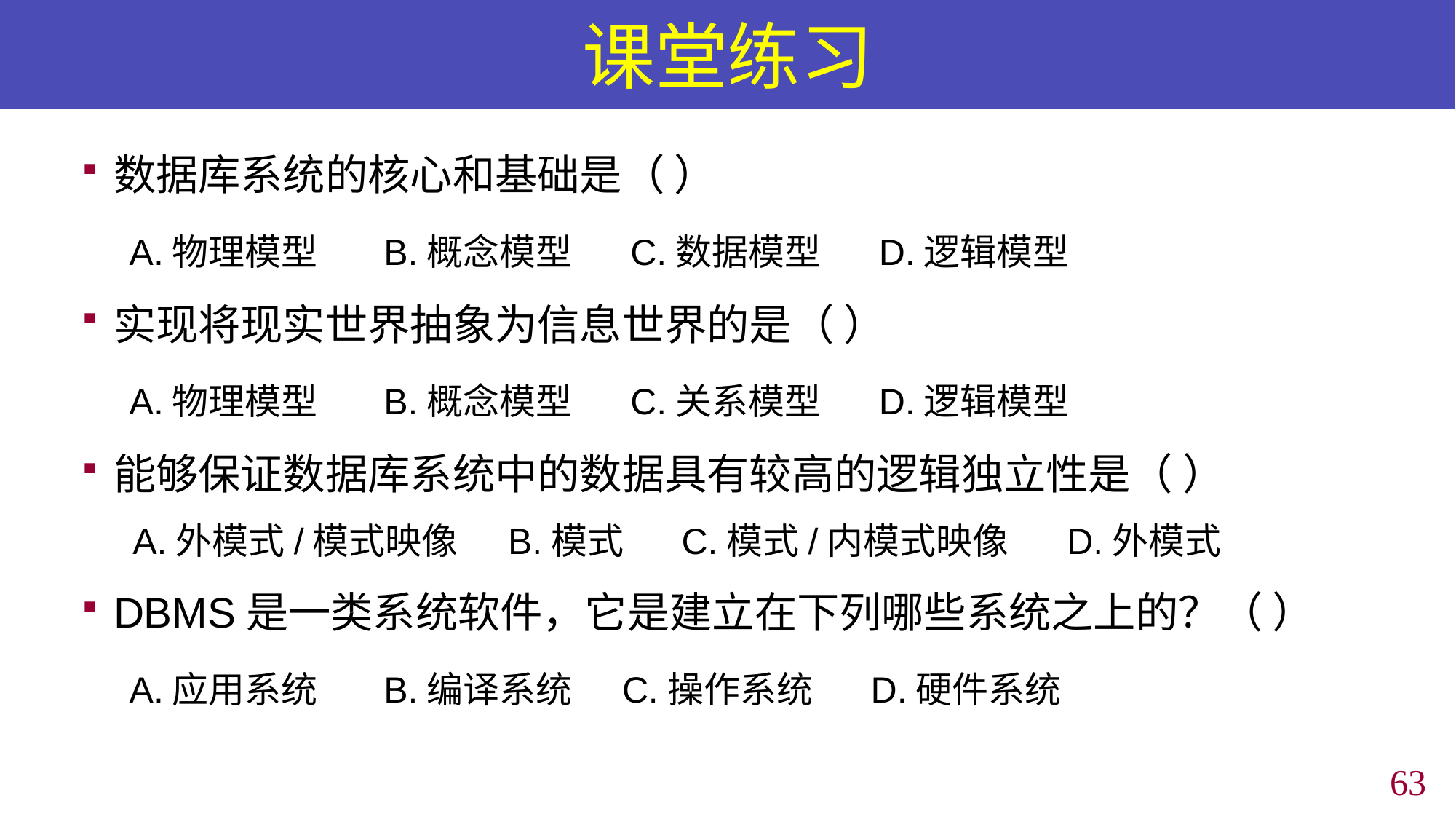

# 课堂练习
数据库系统的核心和基础是（ ）
    A.物理模型       B.概念模型      C.数据模型      D.逻辑模型
实现将现实世界抽象为信息世界的是（ ）
    A.物理模型       B.概念模型      C.关系模型      D.逻辑模型
能够保证数据库系统中的数据具有较高的逻辑独立性是（ ）
     A.外模式/模式映像     B.模式      C.模式/内模式映像      D.外模式
DBMS是一类系统软件，它是建立在下列哪些系统之上的？（ ）
    A.应用系统       B.编译系统     C.操作系统      D.硬件系统
63